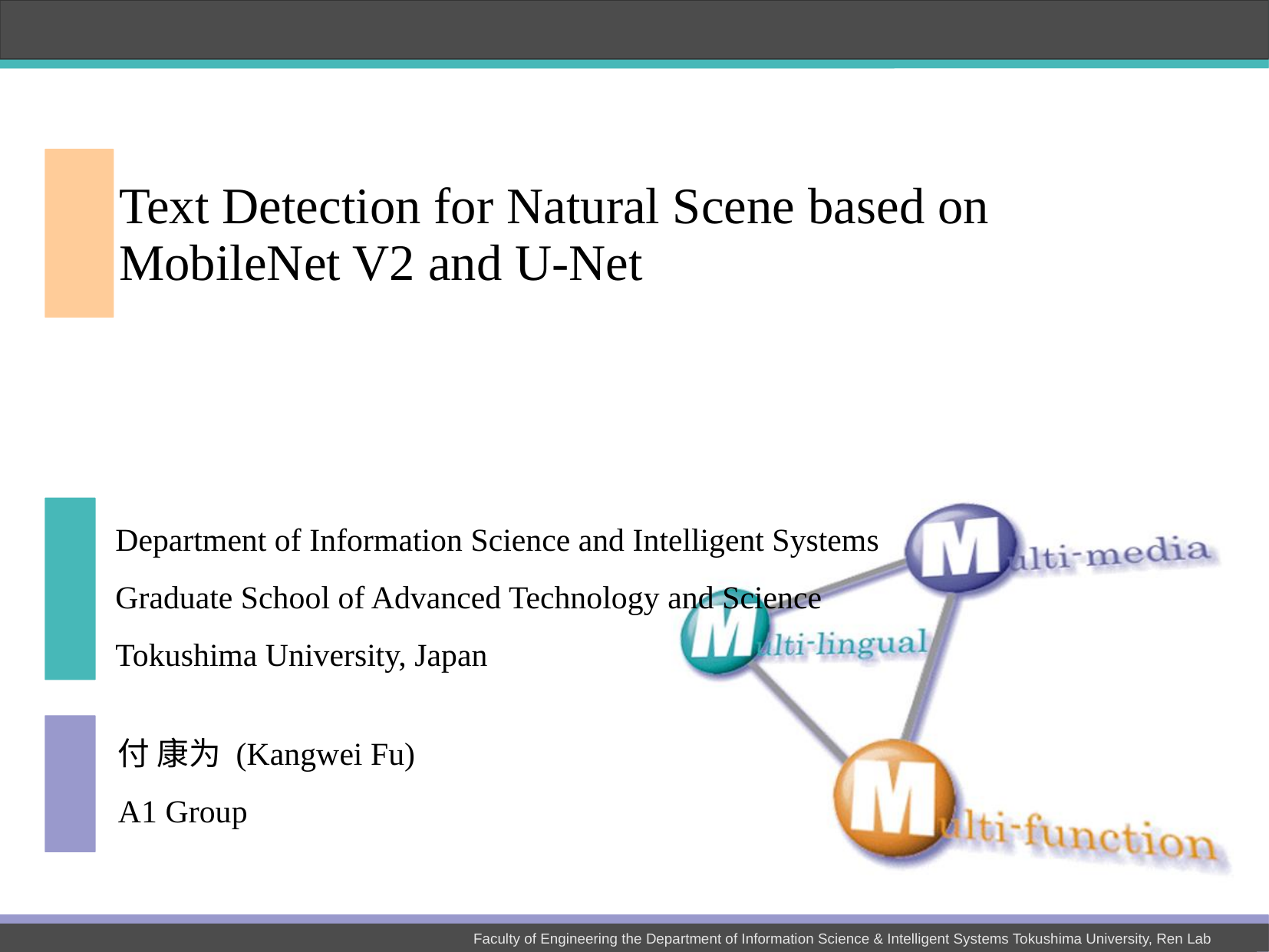

# Text Detection for Natural Scene based on MobileNet V2 and U-Net
Department of Information Science and Intelligent Systems
Graduate School of Advanced Technology and Science
Tokushima University, Japan
付 康为 (Kangwei Fu)
A1 Group